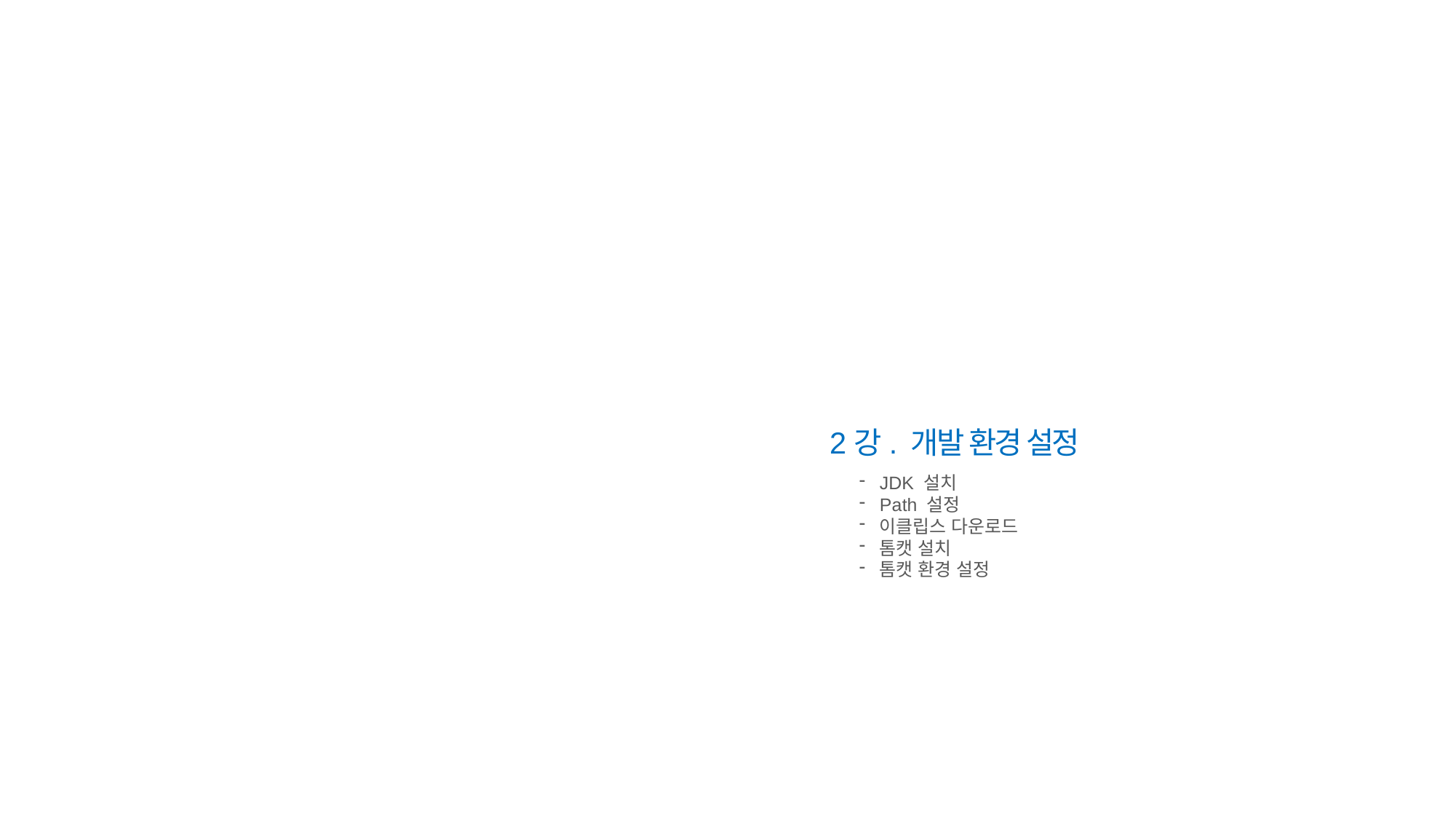

2강. 개발 환경 설정
JDK 설치
Path 설정
이클립스 다운로드
톰캣 설치
톰캣 환경 설정